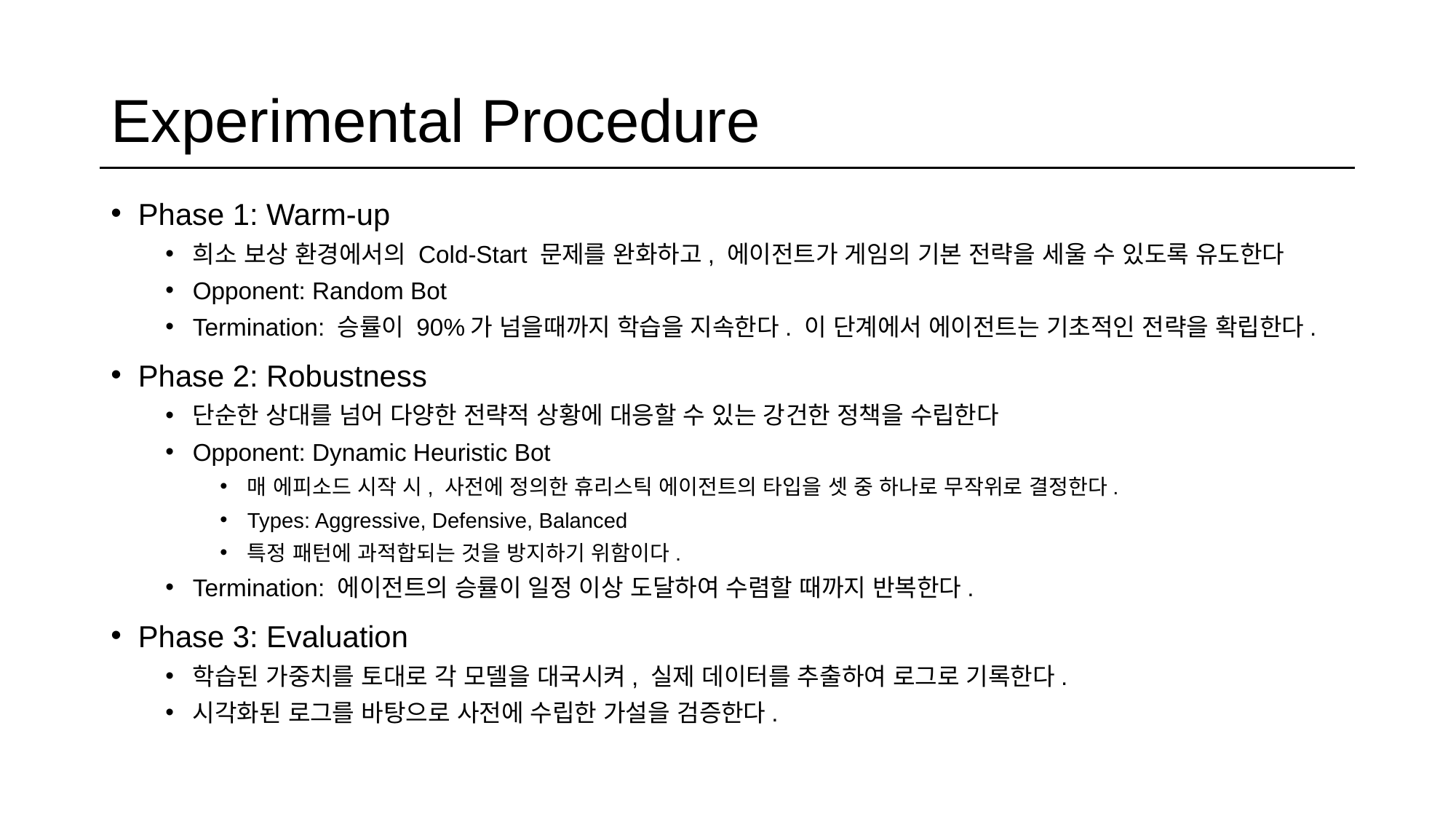

# Experimental Procedure
Phase 1: Warm-up
희소 보상 환경에서의 Cold-Start 문제를 완화하고, 에이전트가 게임의 기본 전략을 세울 수 있도록 유도한다
Opponent: Random Bot
Termination: 승률이 90%가 넘을때까지 학습을 지속한다. 이 단계에서 에이전트는 기초적인 전략을 확립한다.
Phase 2: Robustness
단순한 상대를 넘어 다양한 전략적 상황에 대응할 수 있는 강건한 정책을 수립한다
Opponent: Dynamic Heuristic Bot
매 에피소드 시작 시, 사전에 정의한 휴리스틱 에이전트의 타입을 셋 중 하나로 무작위로 결정한다.
Types: Aggressive, Defensive, Balanced
특정 패턴에 과적합되는 것을 방지하기 위함이다.
Termination: 에이전트의 승률이 일정 이상 도달하여 수렴할 때까지 반복한다.
Phase 3: Evaluation
학습된 가중치를 토대로 각 모델을 대국시켜, 실제 데이터를 추출하여 로그로 기록한다.
시각화된 로그를 바탕으로 사전에 수립한 가설을 검증한다.